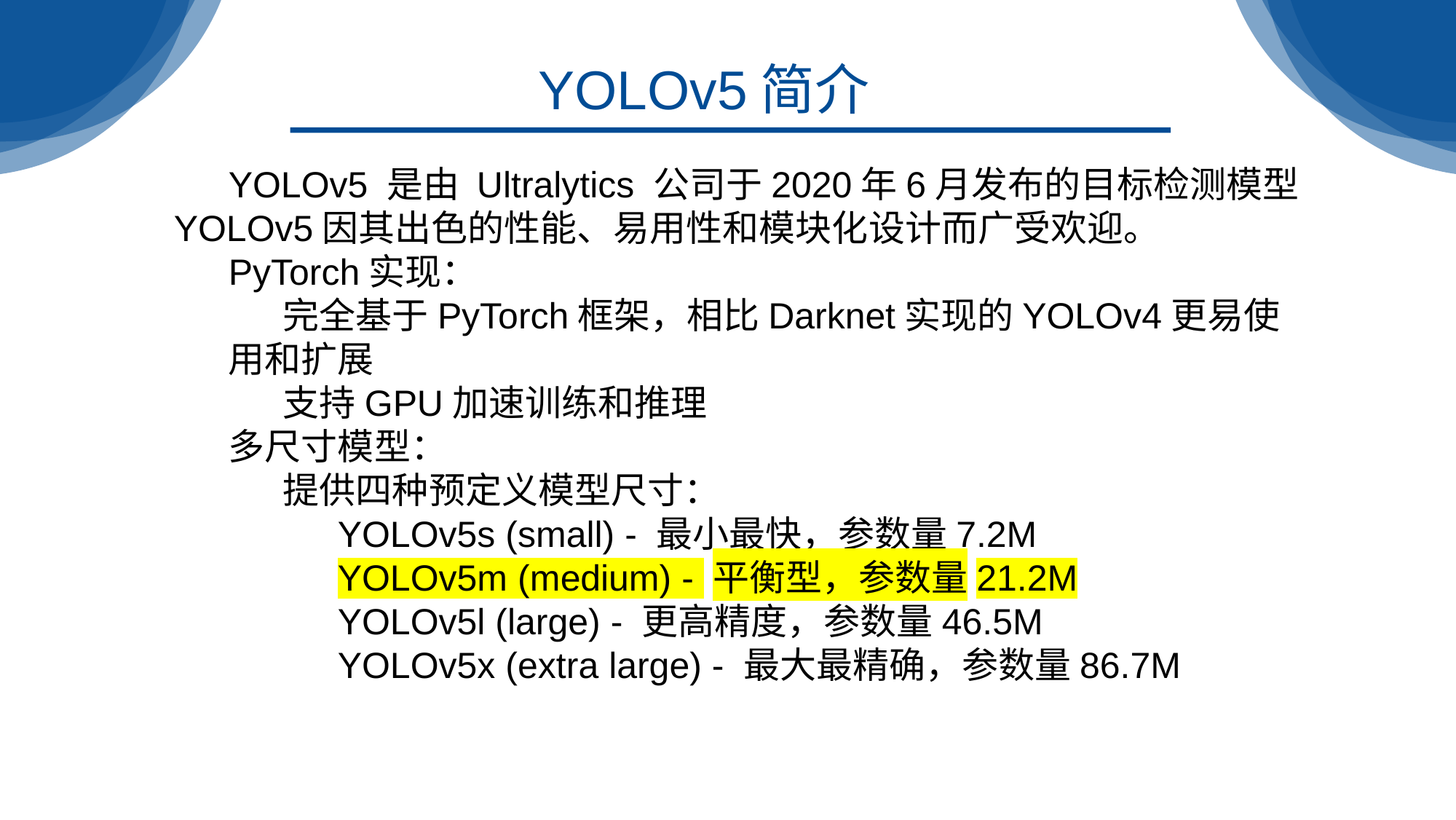

YOLOv5简介

YOLOv5 是由 Ultralytics 公司于2020年6月发布的目标检测模型YOLOv5因其出色的性能、易用性和模块化设计而广受欢迎。
PyTorch实现：
完全基于PyTorch框架，相比Darknet实现的YOLOv4更易使用和扩展
支持GPU加速训练和推理
多尺寸模型：
提供四种预定义模型尺寸：
YOLOv5s (small) - 最小最快，参数量7.2M
YOLOv5m (medium) - 平衡型，参数量21.2M
YOLOv5l (large) - 更高精度，参数量46.5M
YOLOv5x (extra large) - 最大最精确，参数量86.7M